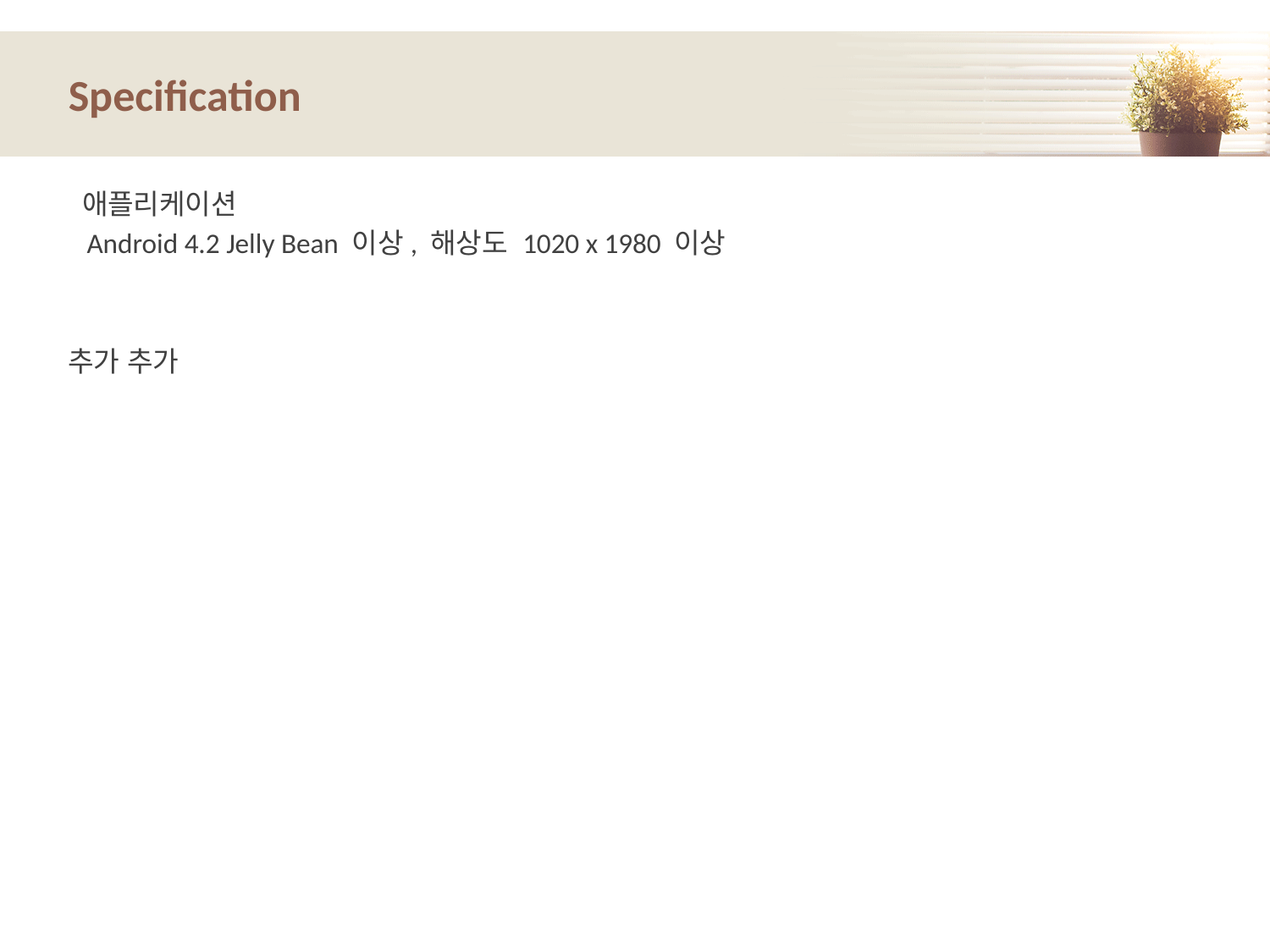

# Specification
 애플리케이션
   Android 4.2 Jelly Bean 이상, 해상도 1020 x 1980 이상

추가 추가